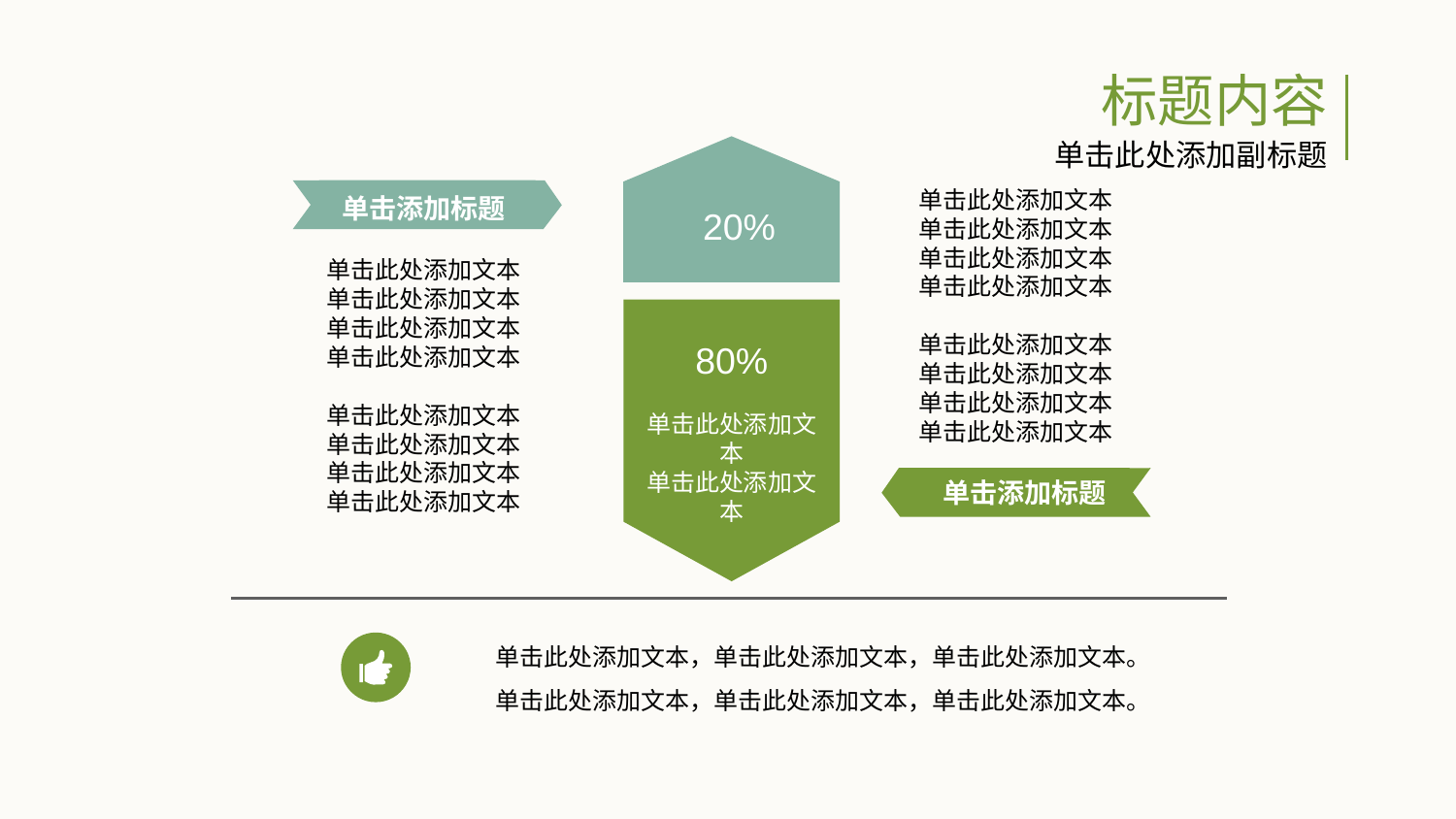

标题内容
单击此处添加副标题

20%
单击此处添加文本
单击此处添加文本
单击此处添加文本
单击此处添加文本

单击此处添加文本
单击此处添加文本
单击此处添加文本
单击此处添加文本

单击添加标题
单击此处添加文本
单击此处添加文本
单击此处添加文本
单击此处添加文本

单击此处添加文本
单击此处添加文本
单击此处添加文本
单击此处添加文本
80%

单击此处添加文本
单击此处添加文本

单击添加标题
单击此处添加文本，单击此处添加文本，单击此处添加文本。
单击此处添加文本，单击此处添加文本，单击此处添加文本。